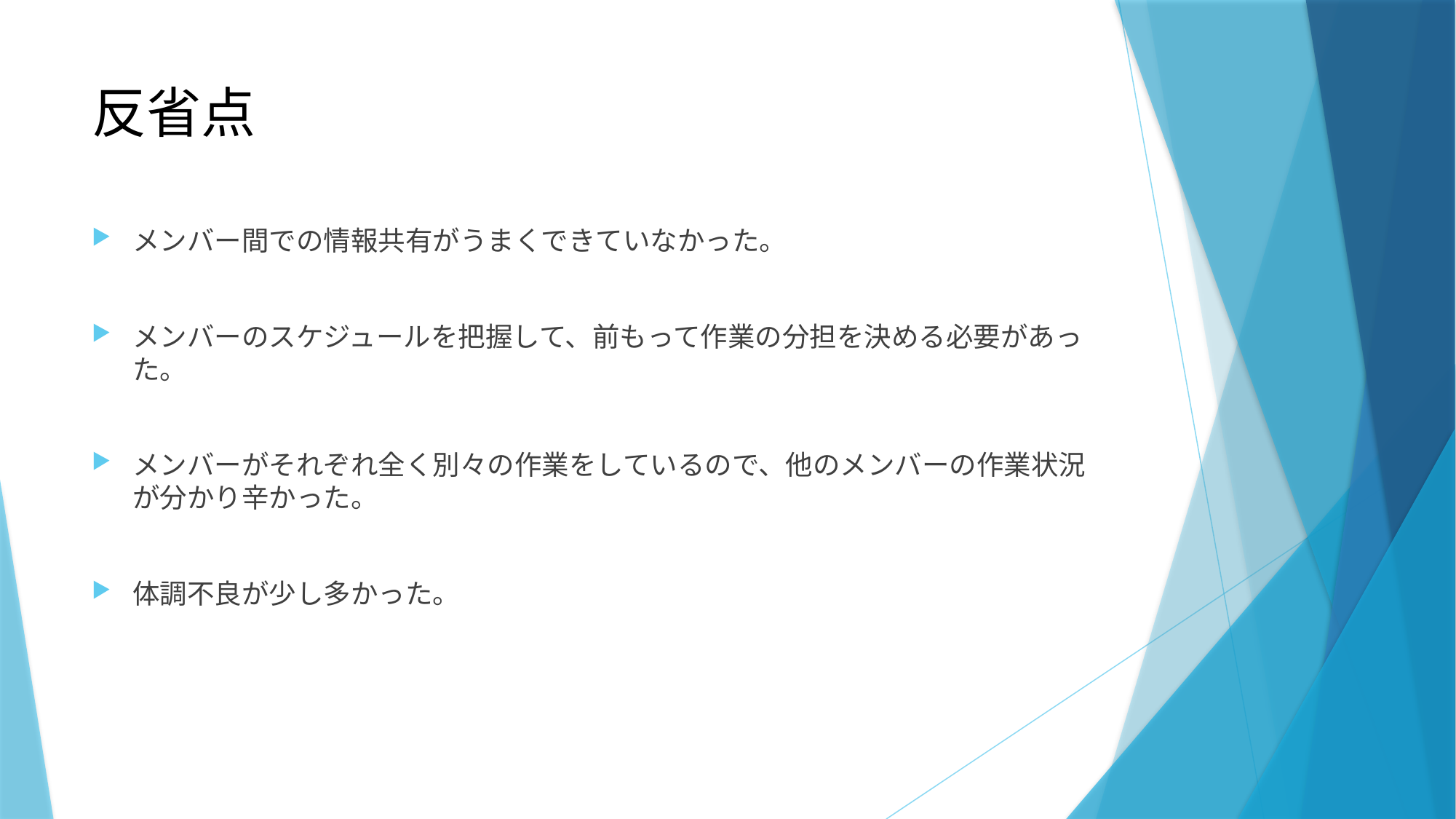

# 反省点
メンバー間での情報共有がうまくできていなかった。

メンバーのスケジュールを把握して、前もって作業の分担を決める必要があった。

メンバーがそれぞれ全く別々の作業をしているので、他のメンバーの作業状況が分かり辛かった。

体調不良が少し多かった。